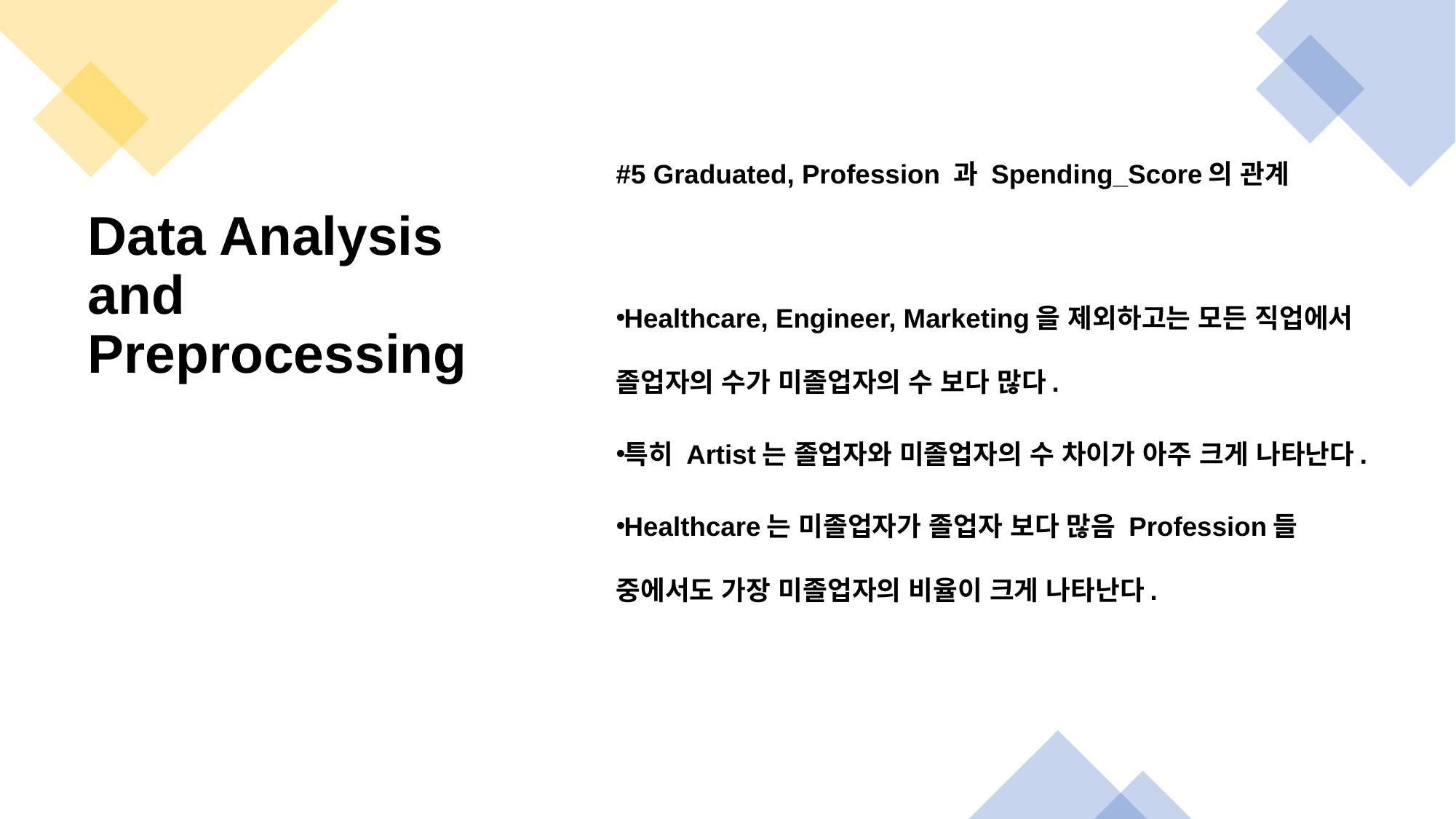

#5 Graduated, Profession 과 Spending_Score의 관계

Healthcare, Engineer, Marketing을 제외하고는 모든 직업에서 졸업자의 수가 미졸업자의 수 보다 많다.
특히 Artist는 졸업자와 미졸업자의 수 차이가 아주 크게 나타난다.
Healthcare는 미졸업자가 졸업자 보다 많음 Profession들 중에서도 가장 미졸업자의 비율이 크게 나타난다.
# Data Analysis and Preprocessing